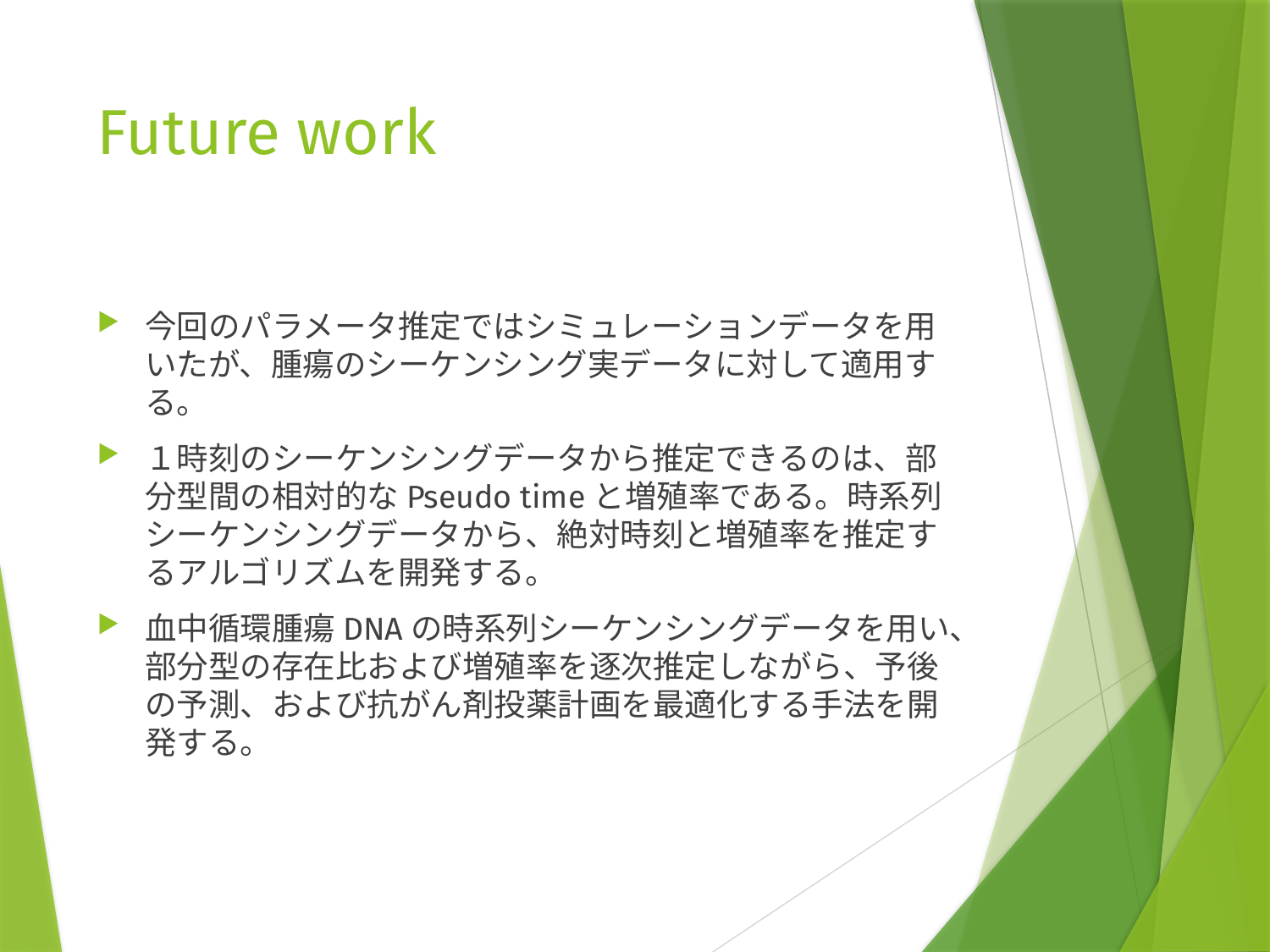

# Future work
今回のパラメータ推定ではシミュレーションデータを用いたが、腫瘍のシーケンシング実データに対して適用する。
１時刻のシーケンシングデータから推定できるのは、部分型間の相対的なPseudo timeと増殖率である。時系列シーケンシングデータから、絶対時刻と増殖率を推定するアルゴリズムを開発する。
血中循環腫瘍DNAの時系列シーケンシングデータを用い、部分型の存在比および増殖率を逐次推定しながら、予後の予測、および抗がん剤投薬計画を最適化する手法を開発する。